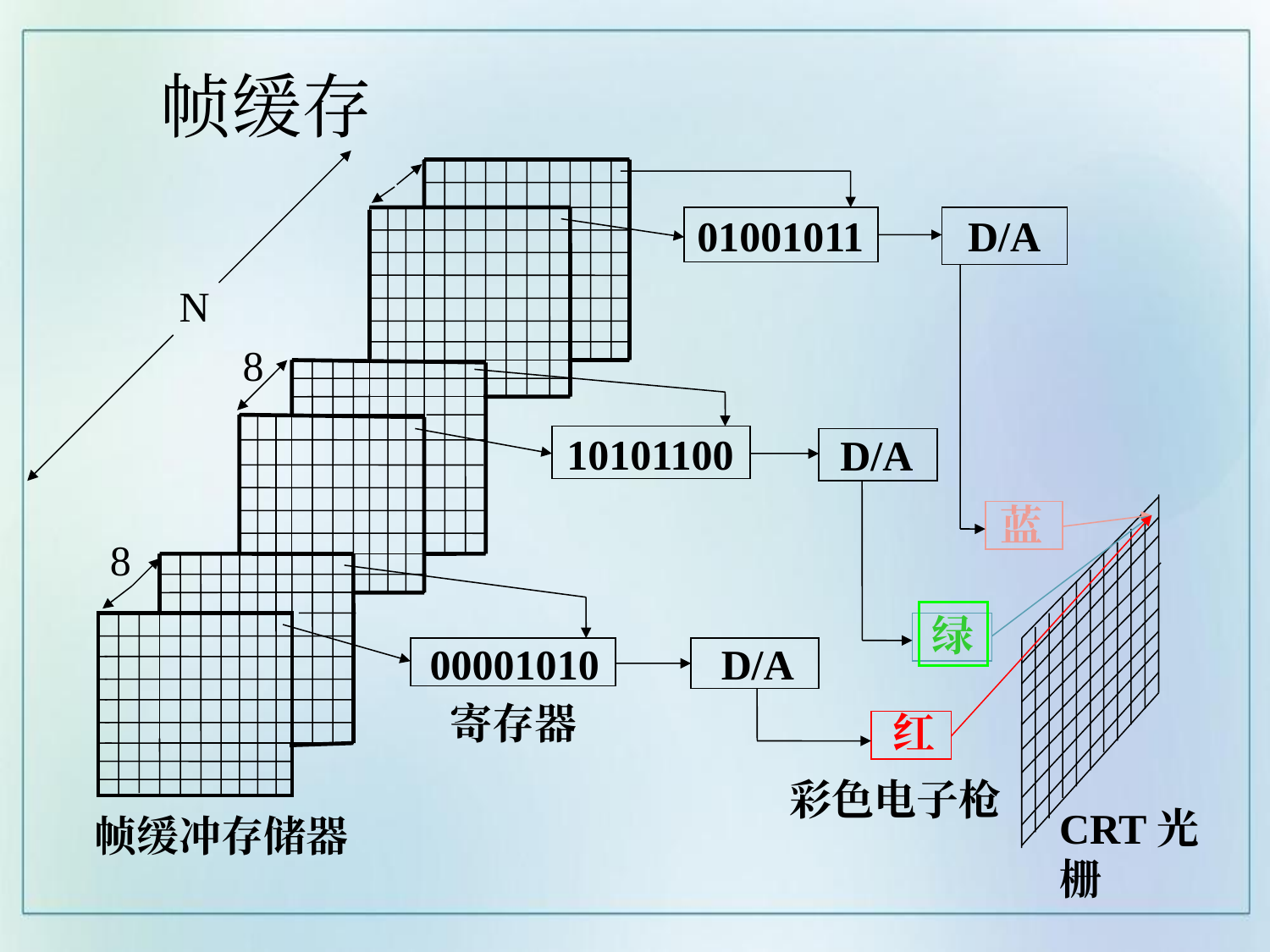

# 帧缓存

01001011
D/A

N

8

10101100
D/A

蓝

8

绿

D/A
00001010

寄存器

红

彩色电子枪

CRT光栅
帧缓冲存储器